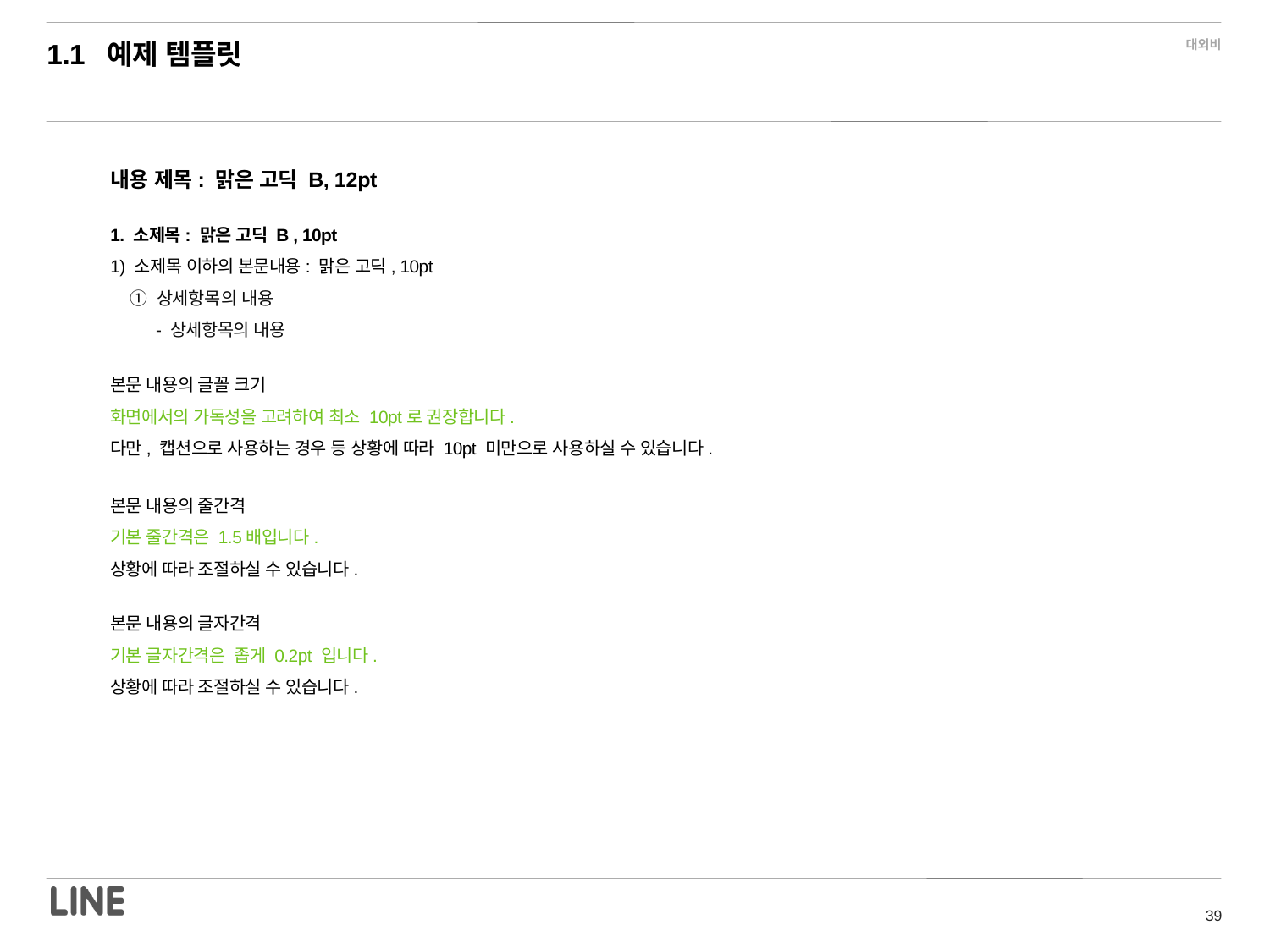

1.1  예제 템플릿
내용 제목: 맑은 고딕 B, 12pt
1. 소제목: 맑은 고딕 B , 10pt
1) 소제목 이하의 본문내용: 맑은 고딕, 10pt
    ① 상세항목의 내용
          - 상세항목의 내용
본문 내용의 글꼴 크기
화면에서의 가독성을 고려하여 최소 10pt로 권장합니다.
다만, 캡션으로 사용하는 경우 등 상황에 따라 10pt 미만으로 사용하실 수 있습니다.
본문 내용의 줄간격
기본 줄간격은 1.5배입니다.
상황에 따라 조절하실 수 있습니다.
본문 내용의 글자간격
기본 글자간격은  좁게 0.2pt 입니다.
상황에 따라 조절하실 수 있습니다.